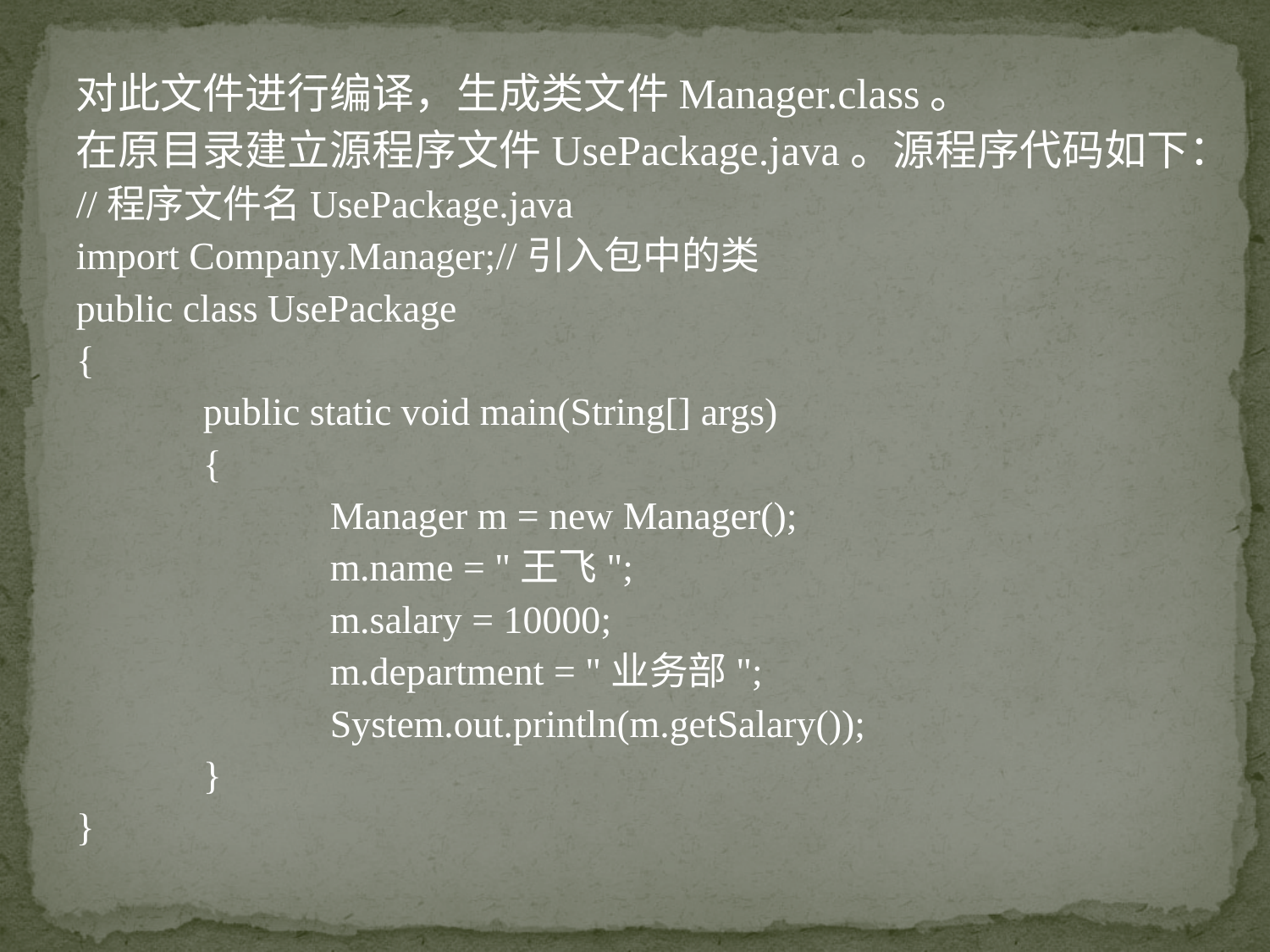

对此文件进行编译，生成类文件Manager.class。
在原目录建立源程序文件UsePackage.java。源程序代码如下：
//程序文件名UsePackage.java
import Company.Manager;//引入包中的类
public class UsePackage
{
	public static void main(String[] args)
	{
		Manager m = new Manager();
		m.name = "王飞";
		m.salary = 10000;
		m.department = "业务部";
		System.out.println(m.getSalary());
	}
}